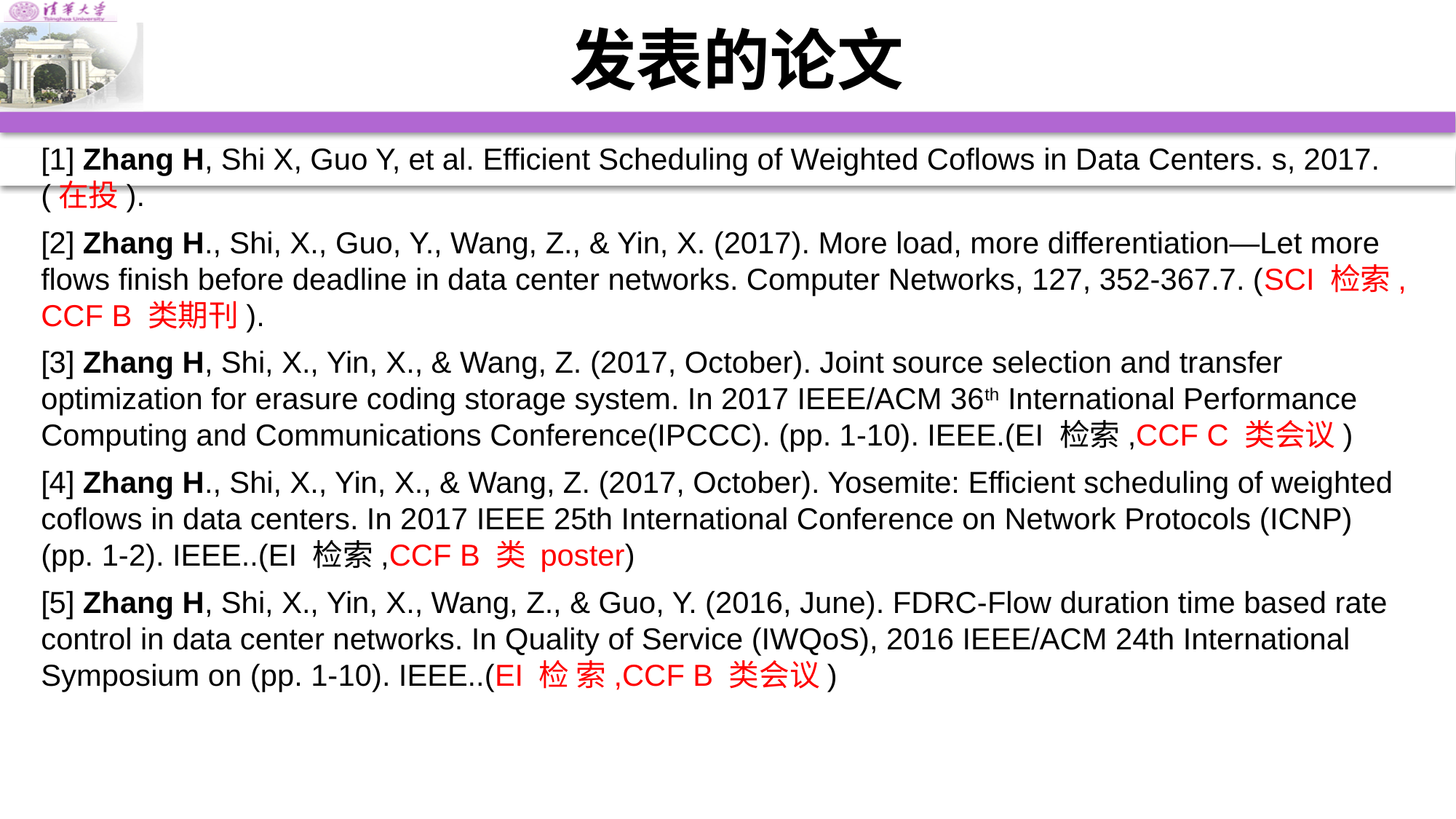

# 发表的论文
[1] Zhang H, Shi X, Guo Y, et al. Efficient Scheduling of Weighted Coflows in Data Centers. s, 2017.(在投).
[2] Zhang H., Shi, X., Guo, Y., Wang, Z., & Yin, X. (2017). More load, more differentiation—Let more flows finish before deadline in data center networks. Computer Networks, 127, 352-367.7. (SCI 检索,CCF B 类期刊).
[3] Zhang H, Shi, X., Yin, X., & Wang, Z. (2017, October). Joint source selection and transfer optimization for erasure coding storage system. In 2017 IEEE/ACM 36th International Performance Computing and Communications Conference(IPCCC). (pp. 1-10). IEEE.(EI 检索,CCF C 类会议)
[4] Zhang H., Shi, X., Yin, X., & Wang, Z. (2017, October). Yosemite: Efficient scheduling of weighted coflows in data centers. In 2017 IEEE 25th International Conference on Network Protocols (ICNP) (pp. 1-2). IEEE..(EI 检索,CCF B 类 poster)
[5] Zhang H, Shi, X., Yin, X., Wang, Z., & Guo, Y. (2016, June). FDRC-Flow duration time based rate control in data center networks. In Quality of Service (IWQoS), 2016 IEEE/ACM 24th International Symposium on (pp. 1-10). IEEE..(EI 检 索,CCF B 类会议)